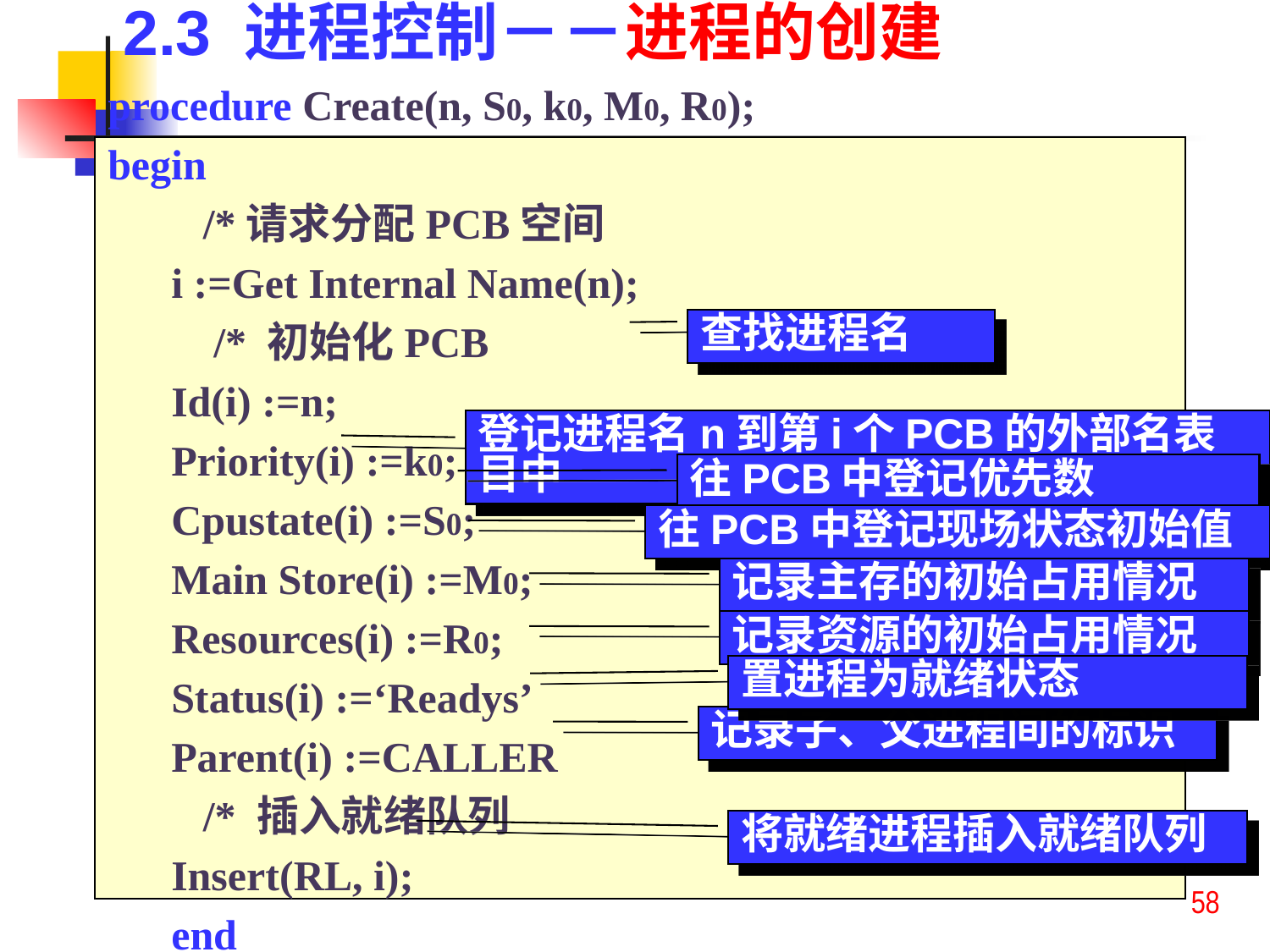

2.3 进程控制－－进程的创建
procedure Create(n, S0, k0, M0, R0);
begin
   /*请求分配PCB空间
i :=Get Internal Name(n);
    /* 初始化PCB
Id(i) :=n;
Priority(i) :=k0;
Cpustate(i) :=S0;
Main Store(i) :=M0;
Resources(i) :=R0;
Status(i) :=‘Readys’
Parent(i) :=CALLER
   /* 插入就绪队列
Insert(RL, i);
end
查找进程名
登记进程名n到第i个PCB的外部名表目中
往PCB中登记优先数
往PCB中登记现场状态初始值
记录主存的初始占用情况
记录资源的初始占用情况
置进程为就绪状态
记录子、父进程间的标识
将就绪进程插入就绪队列
58